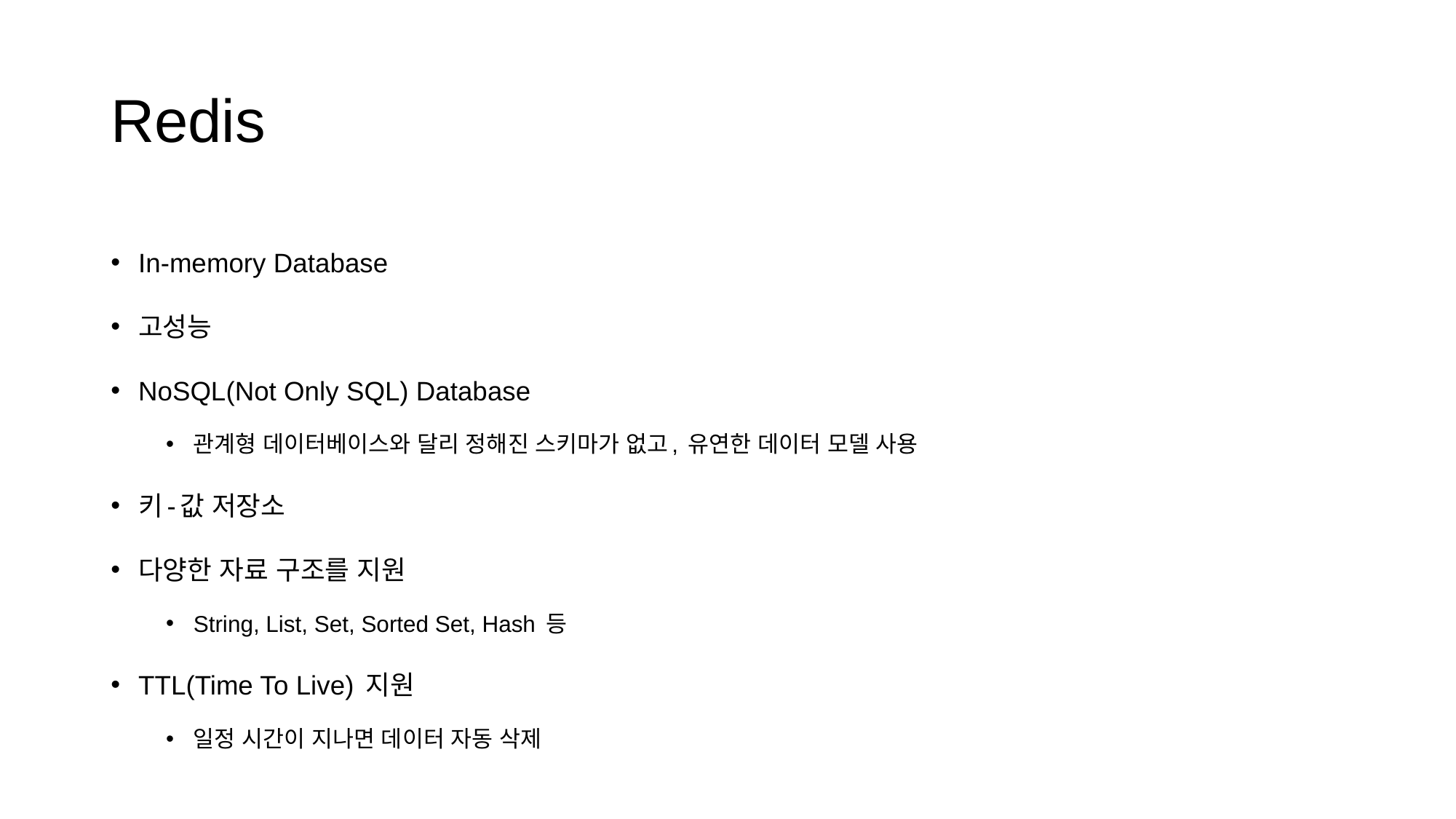

# Redis
In-memory Database
고성능
NoSQL(Not Only SQL) Database
관계형 데이터베이스와 달리 정해진 스키마가 없고, 유연한 데이터 모델 사용
키-값 저장소
다양한 자료 구조를 지원
String, List, Set, Sorted Set, Hash 등
TTL(Time To Live) 지원
일정 시간이 지나면 데이터 자동 삭제